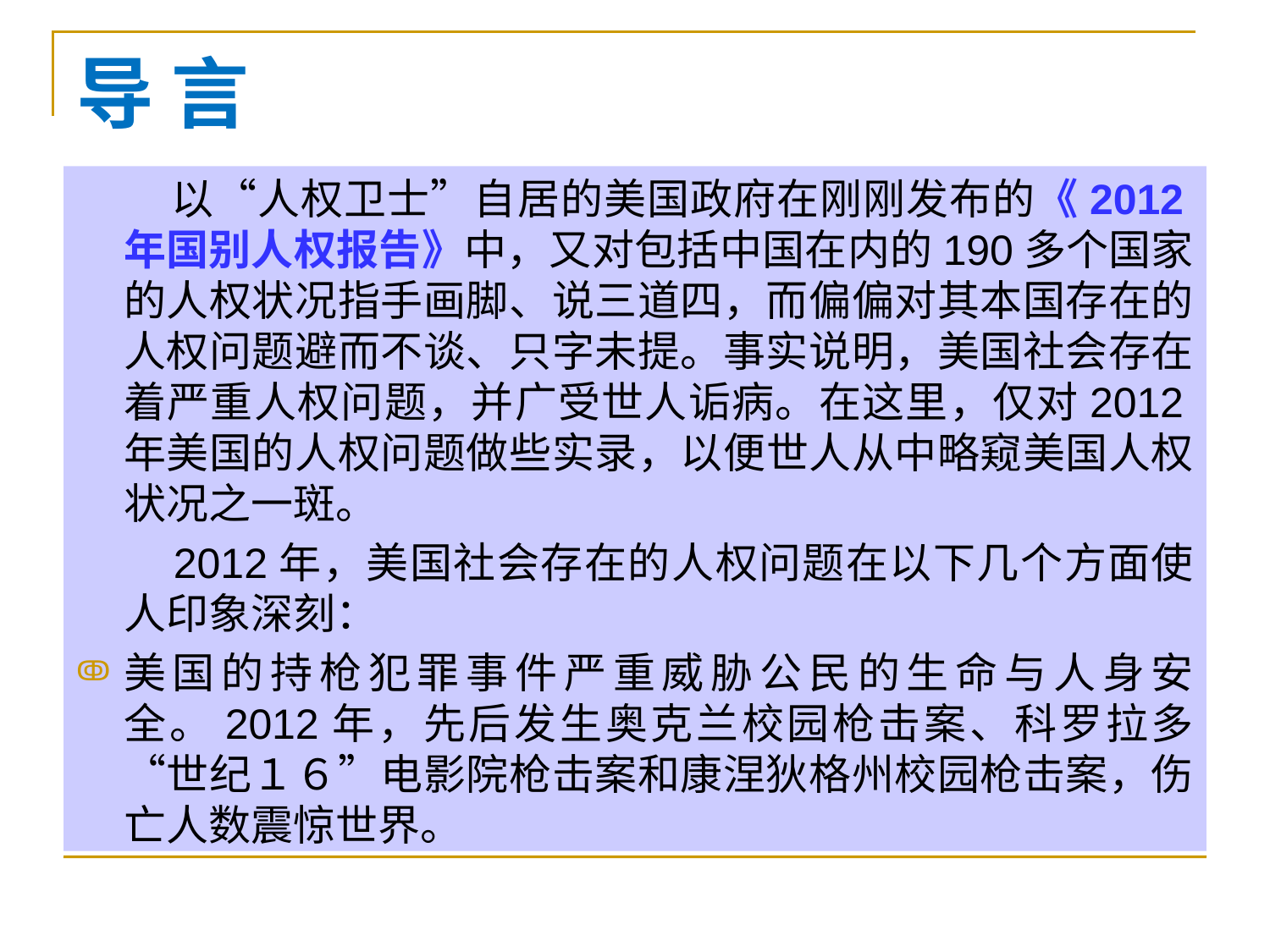

# 导 言
        以“人权卫士”自居的美国政府在刚刚发布的《2012年国别人权报告》中，又对包括中国在内的190多个国家的人权状况指手画脚、说三道四，而偏偏对其本国存在的人权问题避而不谈、只字未提。事实说明，美国社会存在着严重人权问题，并广受世人诟病。在这里，仅对2012年美国的人权问题做些实录，以便世人从中略窥美国人权状况之一斑。
　　2012年，美国社会存在的人权问题在以下几个方面使人印象深刻：
美国的持枪犯罪事件严重威胁公民的生命与人身安全。2012年，先后发生奥克兰校园枪击案、科罗拉多“世纪１６”电影院枪击案和康涅狄格州校园枪击案，伤亡人数震惊世界。

89